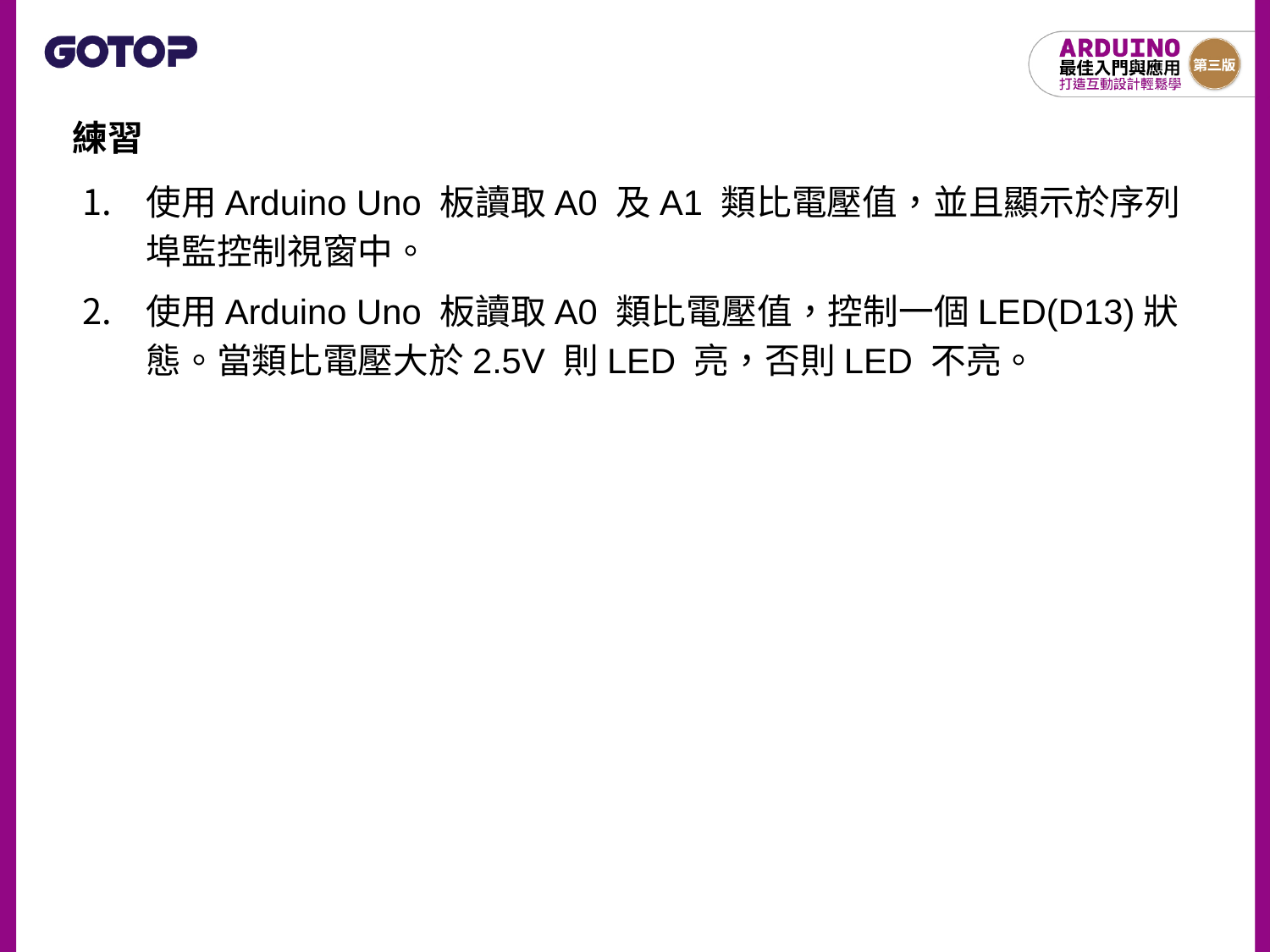

練習
使用Arduino Uno 板讀取A0 及A1 類比電壓值，並且顯示於序列埠監控制視窗中。
使用Arduino Uno 板讀取A0 類比電壓值，控制一個LED(D13)狀態。當類比電壓大於2.5V 則LED 亮，否則LED 不亮。